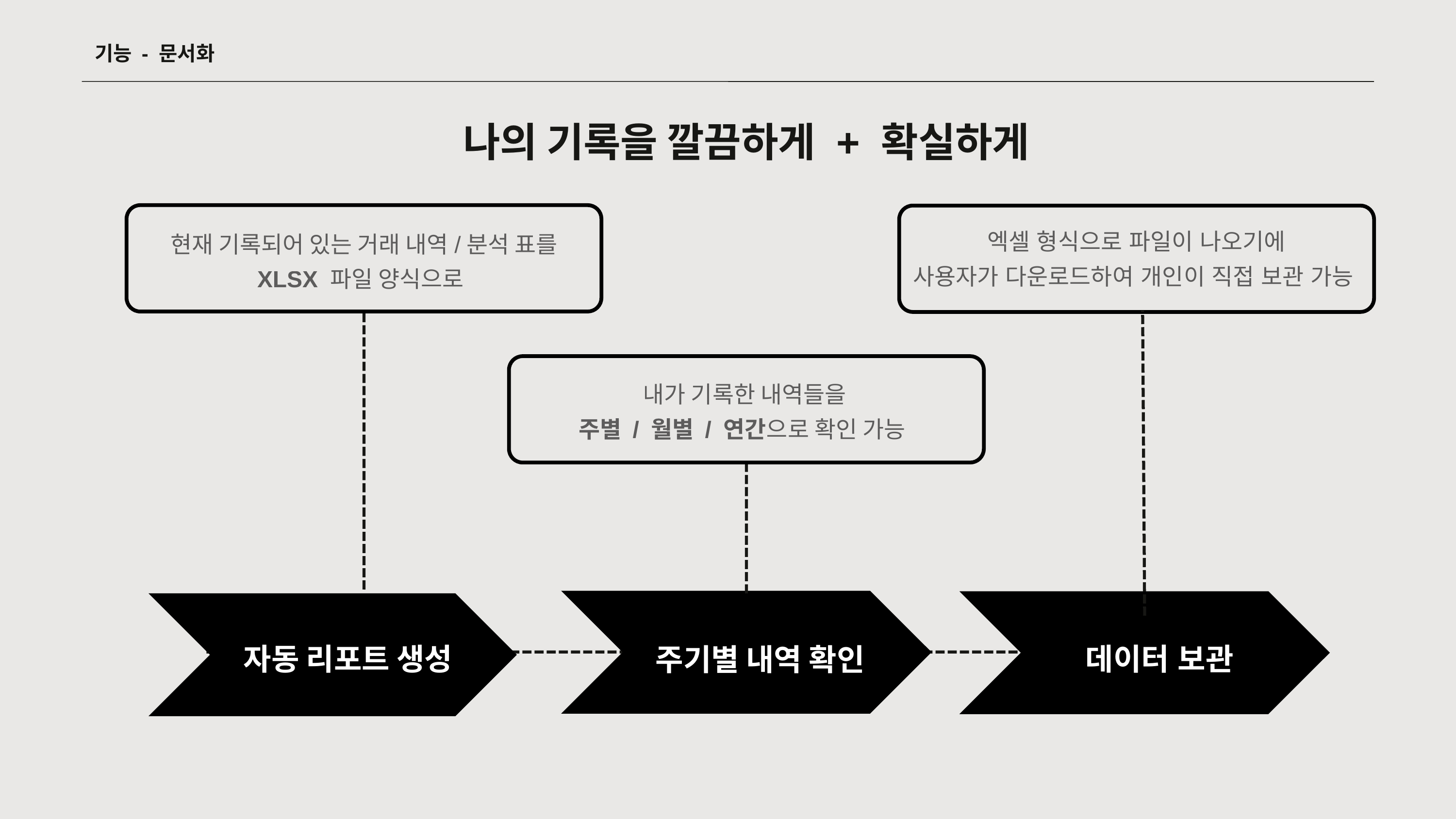

기능 - 문서화

나의 기록을 깔끔하게 + 확실하게

엑셀 형식으로 파일이 나오기에
사용자가 다운로드하여 개인이 직접 보관 가능
현재 기록되어 있는 거래 내역/분석 표를
XLSX 파일 양식으로

내가 기록한 내역들을
주별 / 월별 / 연간으로 확인 가능

자동 리포트 생성
데이터 보관
주기별 내역 확인